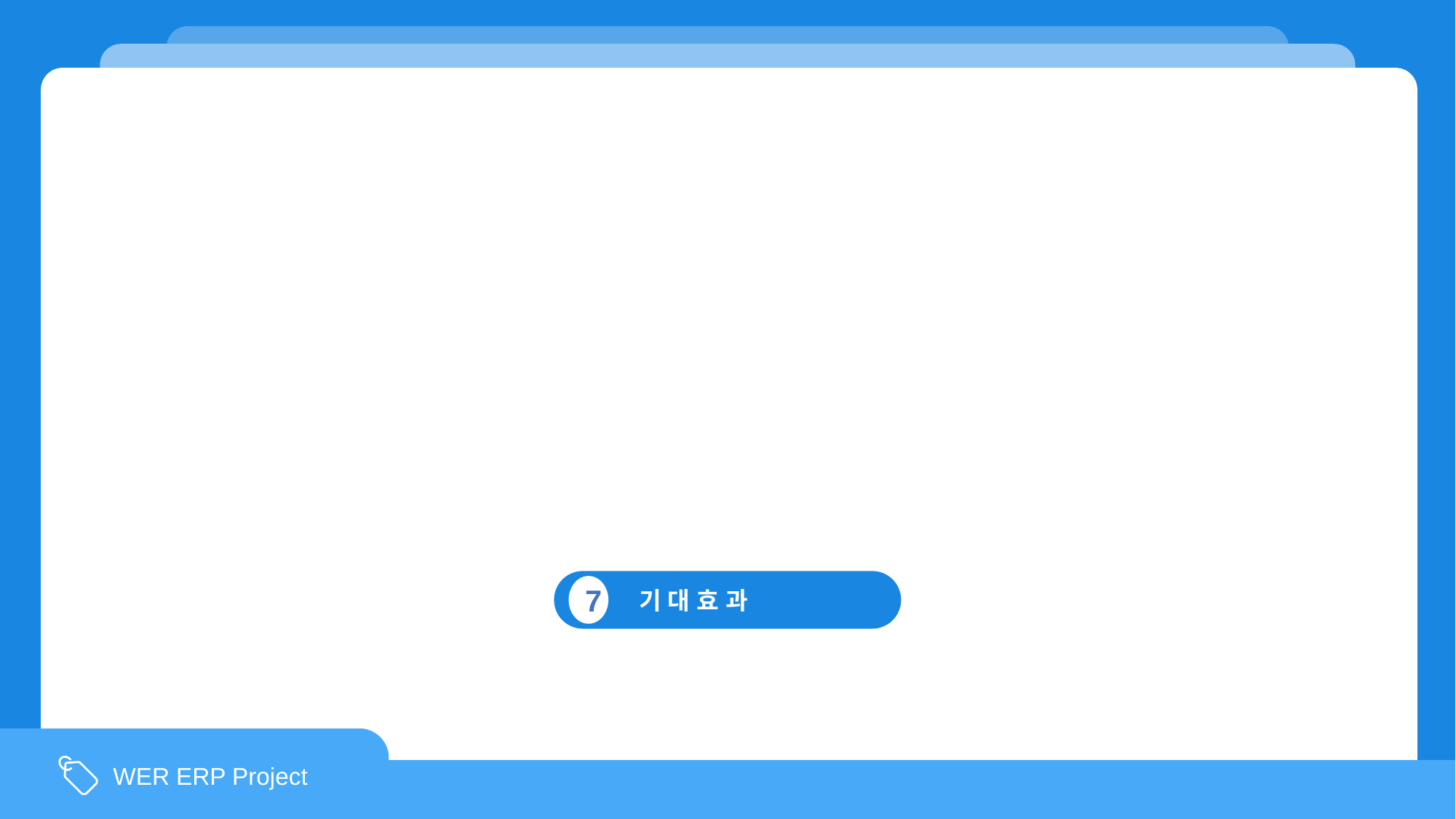

`
 기 대 효 과
7

WER ERP Project